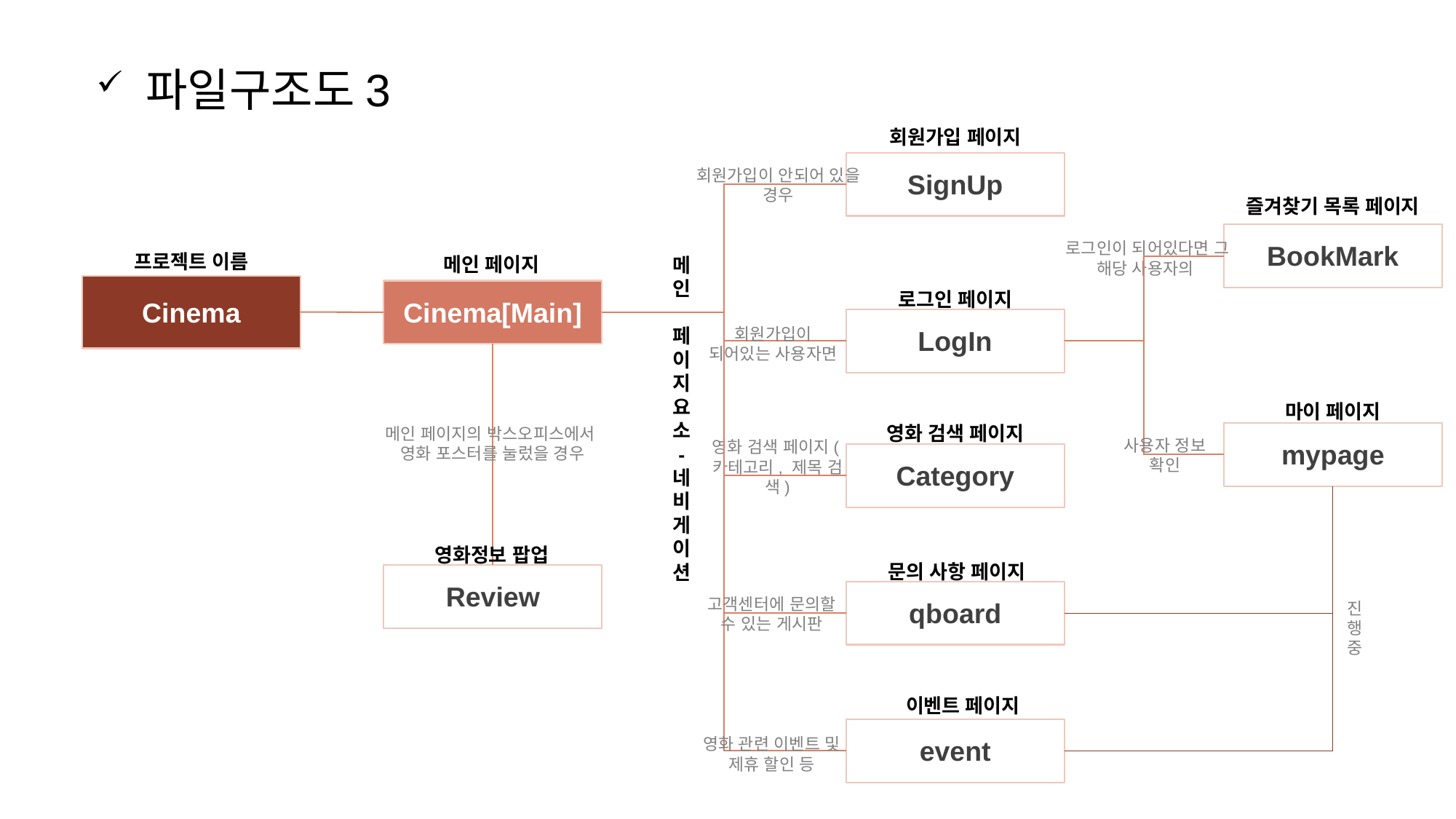

파일구조도3
회원가입 페이지
SignUp
회원가입이 안되어 있을 경우
즐겨찾기 목록 페이지
BookMark
로그인이 되어있다면 그 해당 사용자의
프로젝트 이름
메인 페이지
메
인

페
이
지
요
소
-
네
비
게
이
션
Cinema
Cinema[Main]
로그인 페이지
LogIn
회원가입이 되어있는 사용자면
마이 페이지
영화 검색 페이지
메인 페이지의 박스오피스에서
영화 포스터를 눌렀을 경우
mypage
사용자 정보 확인
영화 검색 페이지(카테고리, 제목 검색)
Category
영화정보 팝업
문의 사항 페이지
Review
qboard
고객센터에 문의할 수 있는 게시판
진
행
중
이벤트 페이지
event
영화 관련 이벤트 및 제휴 할인 등